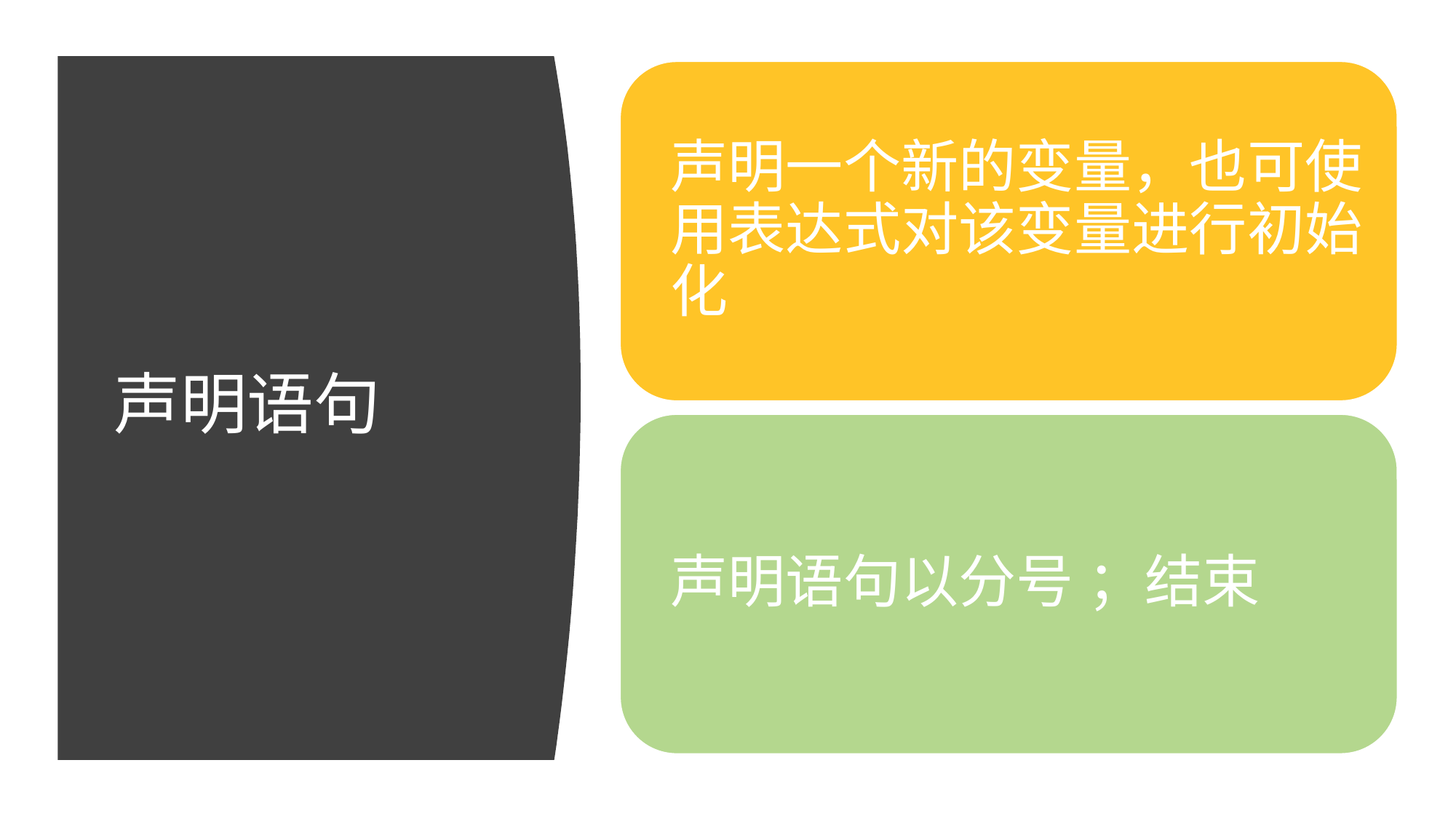

声明一个新的变量，也可使用表达式对该变量进行初始化
声明语句以分号 ；结束

# 声明语句